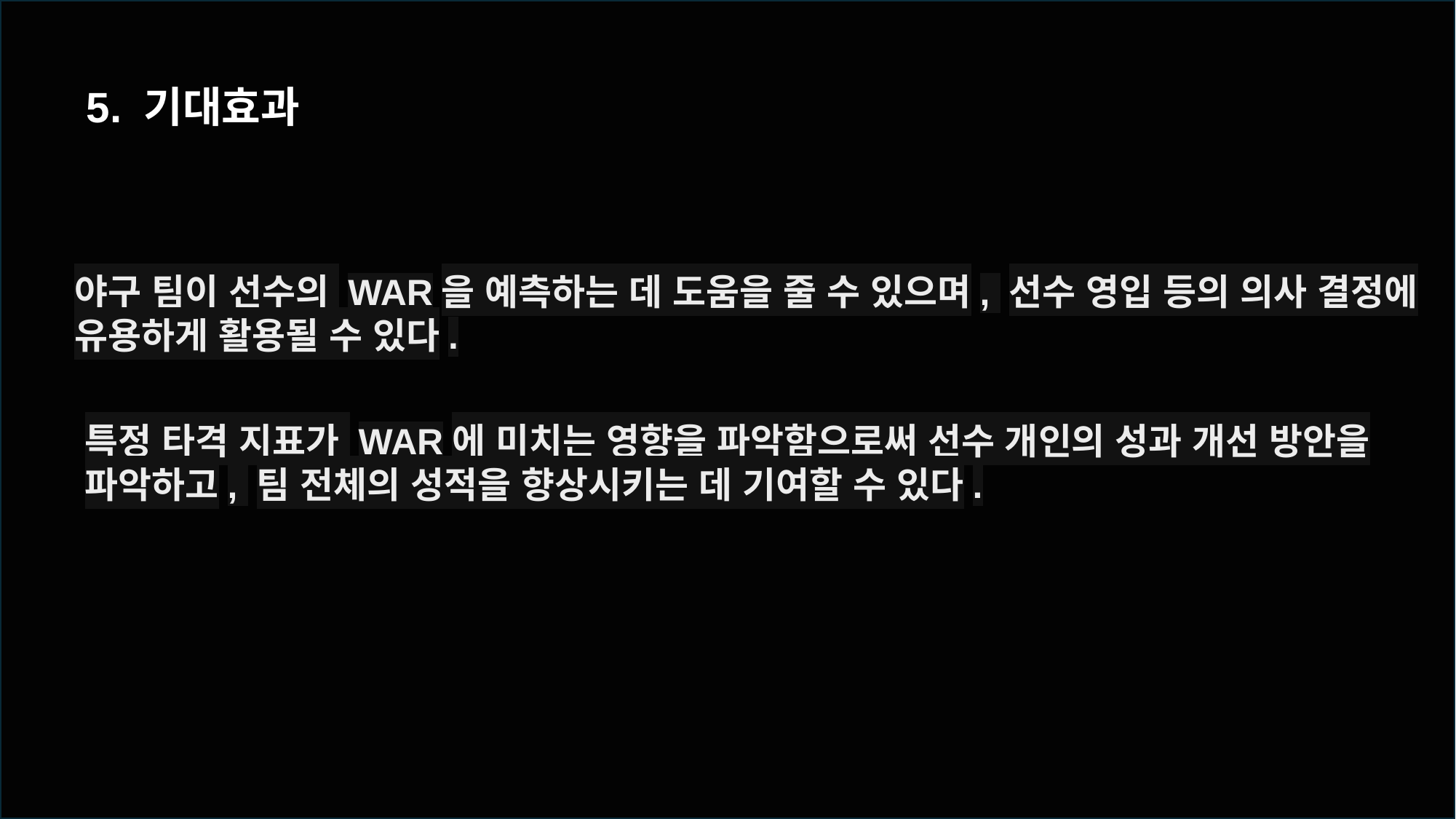

5. 기대효과
야구 팀이 선수의 WAR을 예측하는 데 도움을 줄 수 있으며, 선수 영입 등의 의사 결정에
유용하게 활용될 수 있다.
특정 타격 지표가 WAR에 미치는 영향을 파악함으로써 선수 개인의 성과 개선 방안을
파악하고, 팀 전체의 성적을 향상시키는 데 기여할 수 있다.